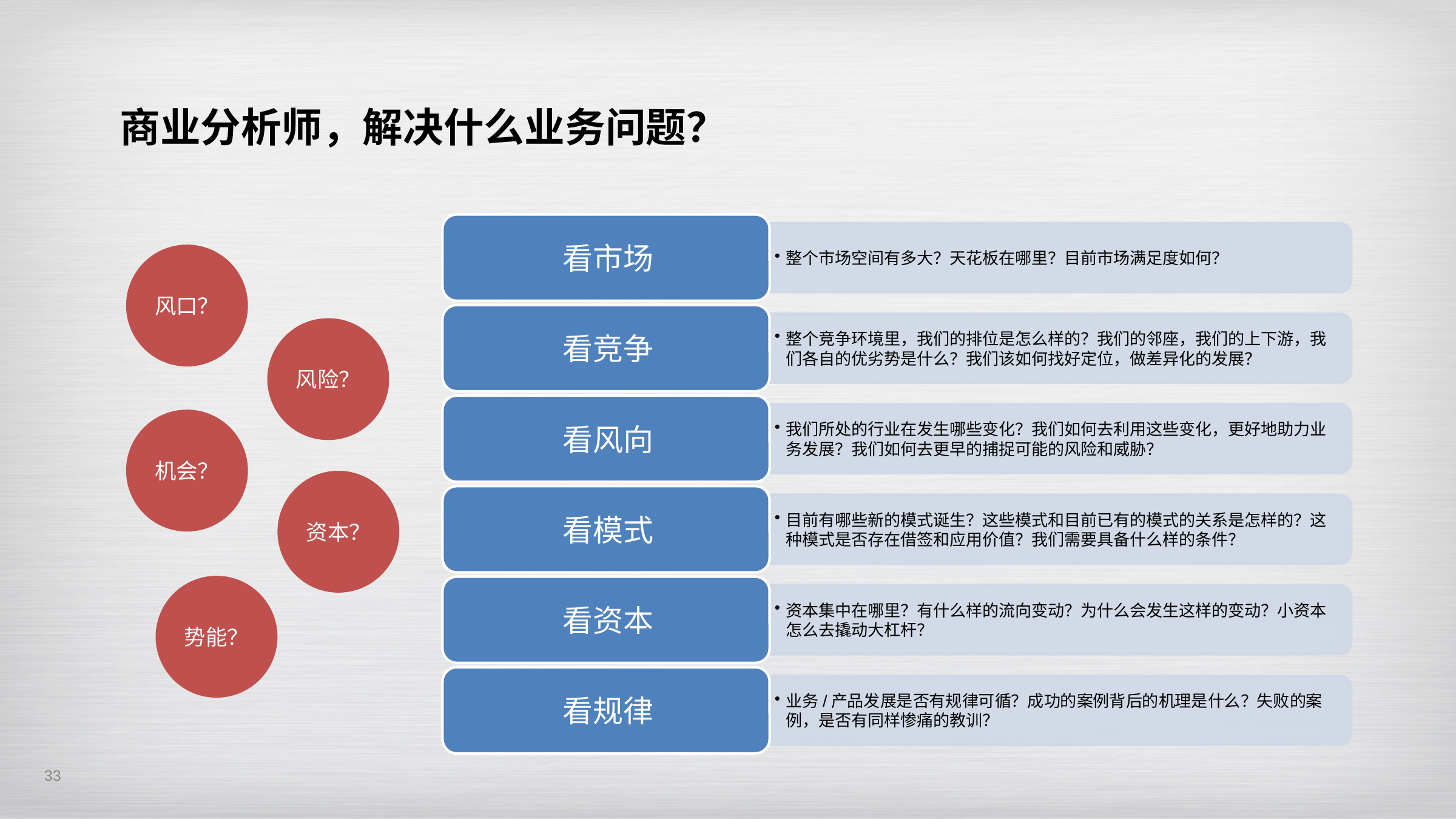

商业分析师，解决什么业务问题？
整个市场空间有多大？天花板在哪里？目前市场满足度如何？
看市场
整个竞争环境里，我们的排位是怎么样的？我们的邻座，我们的上下游，我们各自的优劣势是什么？我们该如何找好定位，做差异化的发展？
看竞争
我们所处的行业在发生哪些变化？我们如何去利用这些变化，更好地助力业务发展？我们如何去更早的捕捉可能的风险和威胁？
看风向
目前有哪些新的模式诞生？这些模式和目前已有的模式的关系是怎样的？这种模式是否存在借签和应用价值？我们需要具备什么样的条件？
看模式
资本集中在哪里？有什么样的流向变动？为什么会发生这样的变动？小资本怎么去撬动大杠杆？
看资本
业务/产品发展是否有规律可循？成功的案例背后的机理是什么？失败的案例，是否有同样惨痛的教训？
看规律
风口？
风险？
机会？
资本？
势能？